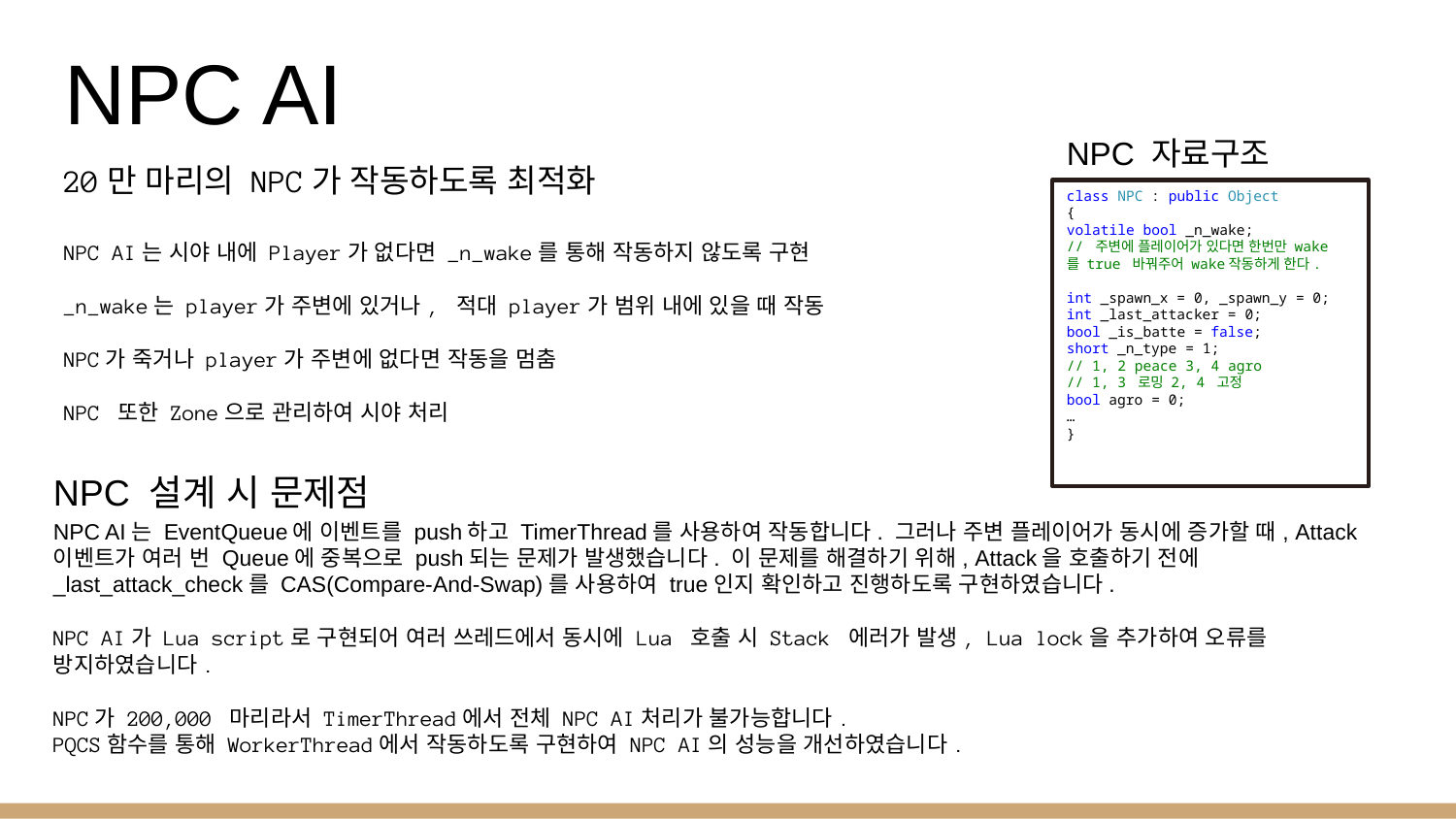

# NPC AI
NPC 자료구조
20만 마리의 NPC가 작동하도록 최적화

NPC AI는 시야 내에 Player가 없다면 _n_wake를 통해 작동하지 않도록 구현

_n_wake는 player가 주변에 있거나, 적대 player가 범위 내에 있을 때 작동

NPC가 죽거나 player가 주변에 없다면 작동을 멈춤

NPC 또한 Zone으로 관리하여 시야 처리

class NPC : public Object
{
volatile bool _n_wake;
// 주변에 플레이어가 있다면 한번만 wake를 true 바꿔주어 wake작동하게 한다.

int _spawn_x = 0, _spawn_y = 0;
int _last_attacker = 0;
bool _is_batte = false;
short _n_type = 1;
// 1, 2 peace 3, 4 agro
// 1, 3 로밍 2, 4 고정
bool agro = 0;
…
}
NPC 설계 시 문제점
NPC AI는 EventQueue에 이벤트를 push하고 TimerThread를 사용하여 작동합니다. 그러나 주변 플레이어가 동시에 증가할 때, Attack 이벤트가 여러 번 Queue에 중복으로 push되는 문제가 발생했습니다. 이 문제를 해결하기 위해, Attack을 호출하기 전에 _last_attack_check를 CAS(Compare-And-Swap)를 사용하여 true인지 확인하고 진행하도록 구현하였습니다.

NPC AI가 Lua script로 구현되어 여러 쓰레드에서 동시에 Lua 호출 시 Stack 에러가 발생, Lua lock을 추가하여 오류를 방지하였습니다.

NPC가 200,000 마리라서 TimerThread에서 전체 NPC AI처리가 불가능합니다.
PQCS함수를 통해 WorkerThread에서 작동하도록 구현하여 NPC AI의 성능을 개선하였습니다.